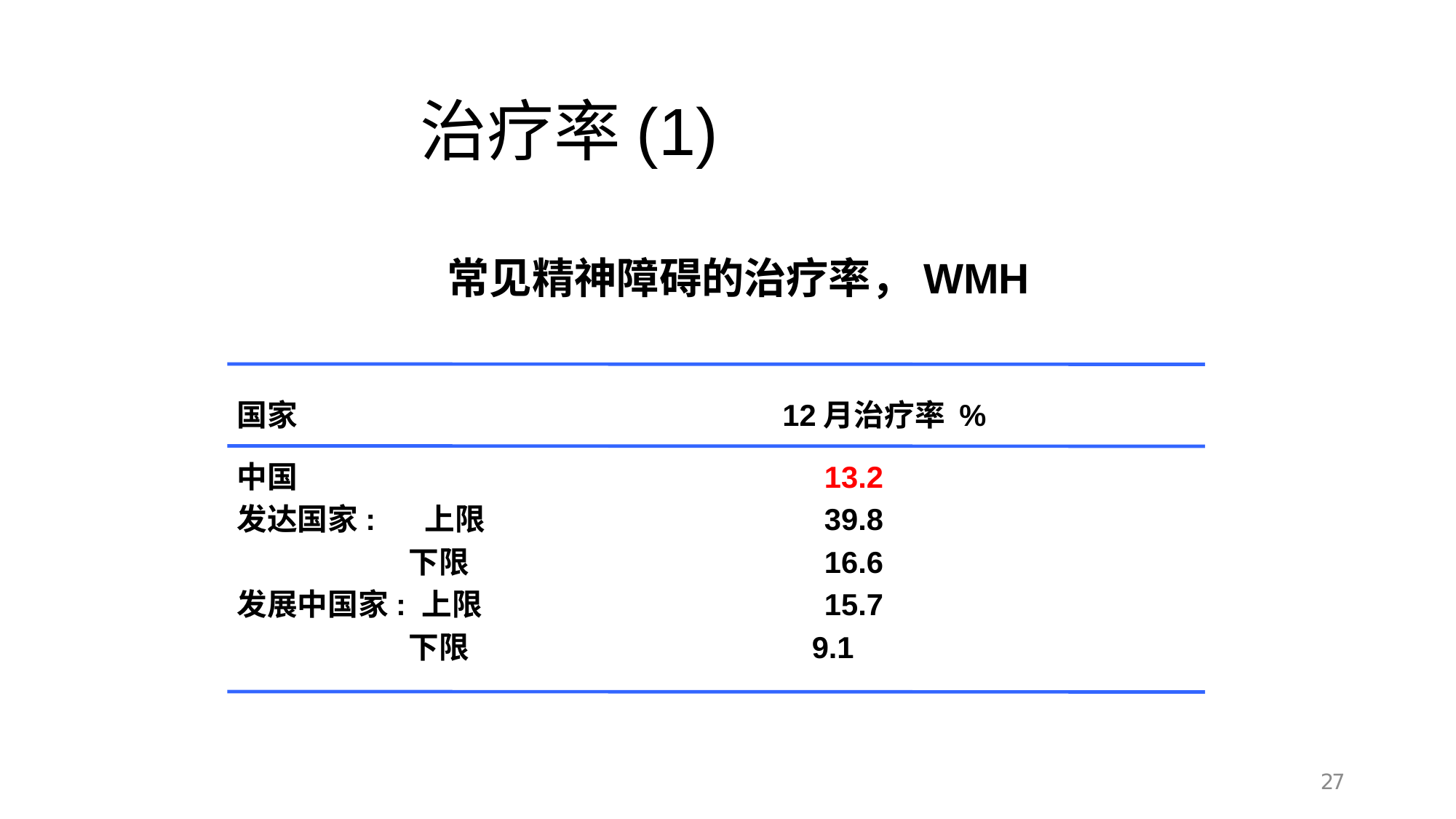

# 治疗率(1)
常见精神障碍的治疗率，WMH
国家					12月治疗率 %

中国					     13.2
发达国家:     上限			     39.8
	        下限			     16.6
发展中国家: 上限			     15.7
	        下限		                   9.1

27